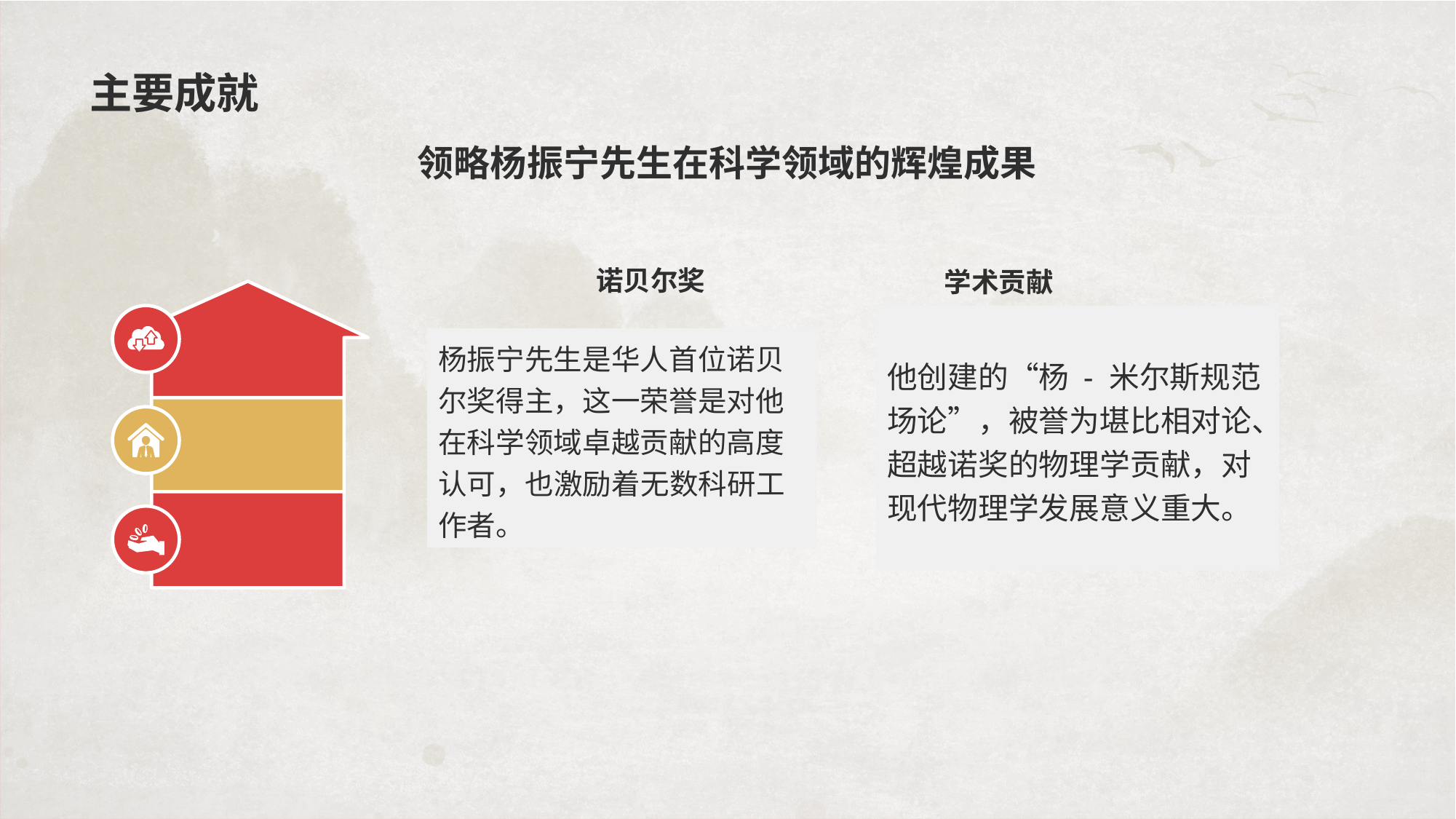

# 主要成就
领略杨振宁先生在科学领域的辉煌成果
诺贝尔奖
杨振宁先生是华人首位诺贝尔奖得主，这一荣誉是对他在科学领域卓越贡献的高度认可，也激励着无数科研工作者。

学术贡献
他创建的“杨 - 米尔斯规范场论”，被誉为堪比相对论、超越诺奖的物理学贡献，对现代物理学发展意义重大。